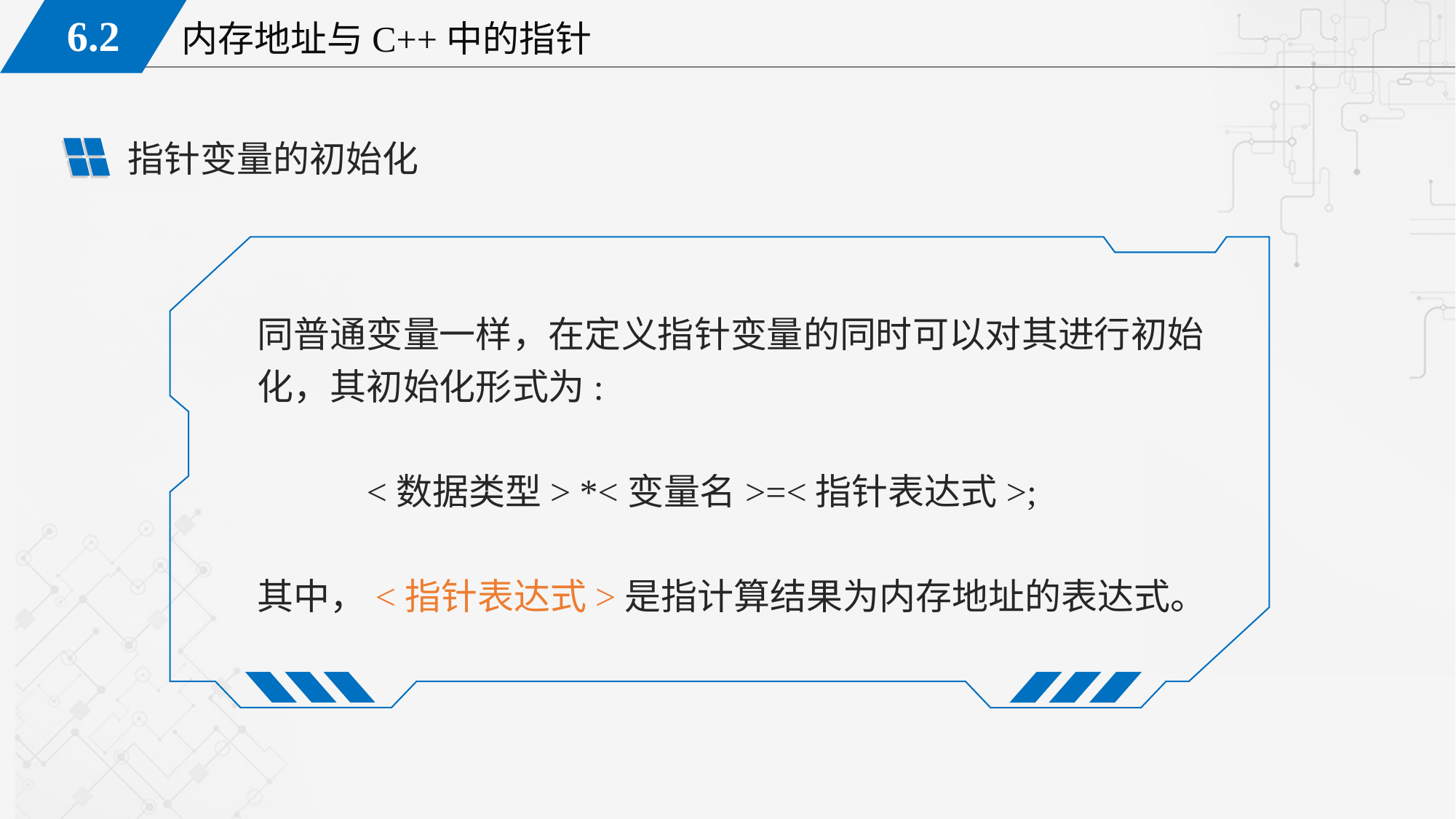

指针变量的初始化

同普通变量一样，在定义指针变量的同时可以对其进行初始化，其初始化形式为:

	<数据类型> *<变量名>=<指针表达式>;

其中，<指针表达式>是指计算结果为内存地址的表达式。